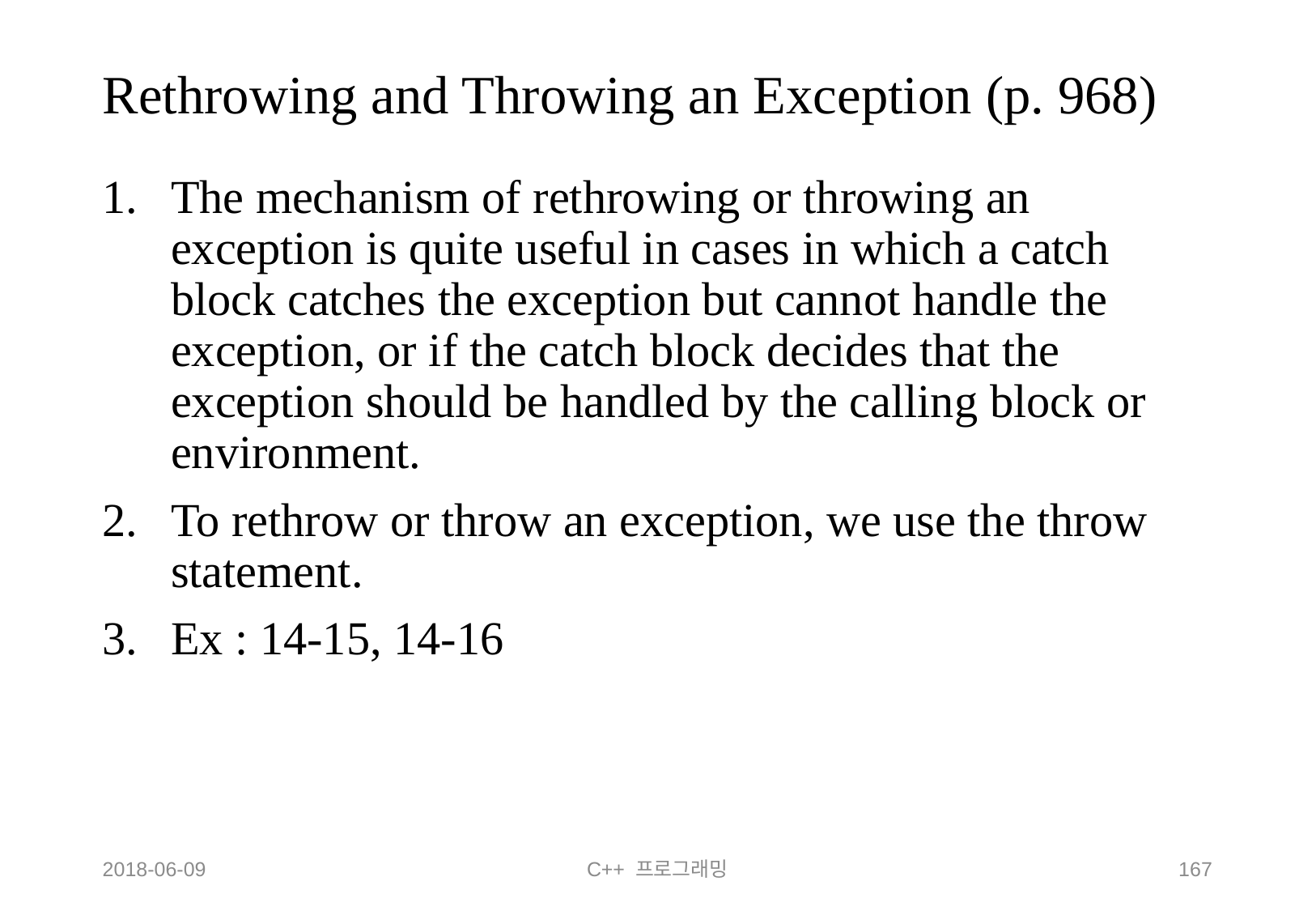

# Rethrowing and Throwing an Exception (p. 968)
The mechanism of rethrowing or throwing an exception is quite useful in cases in which a catch block catches the exception but cannot handle the exception, or if the catch block decides that the exception should be handled by the calling block or environment.
To rethrow or throw an exception, we use the throw statement.
Ex : 14-15, 14-16
2018-06-09
C++ 프로그래밍
167